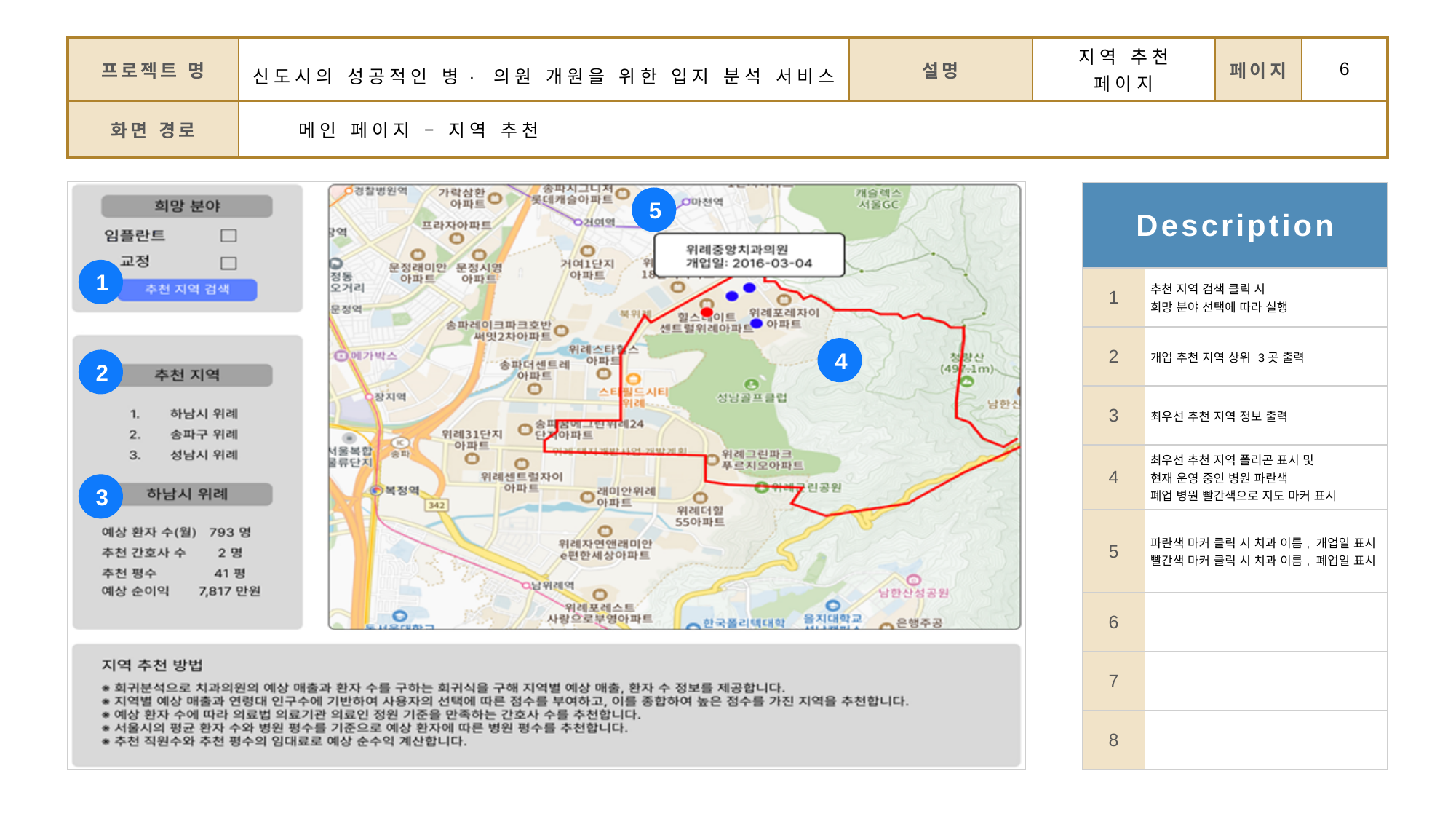

| 프로젝트 명 | 신도시의 성공적인 병·의원 개원을 위한 입지 분석 서비스 | 설명 | 지역 추천 페이지 | 페이지 | 6 |
| --- | --- | --- | --- | --- | --- |
| 화면 경로 | 메인 페이지 – 지역 추천 |  |  |  |  |

| Description |  |
| --- | --- |
| 1 | 추천 지역 검색 클릭 시 희망 분야 선택에 따라 실행 |
| 2 | 개업 추천 지역 상위 3곳 출력 |
| 3 | 최우선 추천 지역 정보 출력 |
| 4 | 최우선 추천 지역 폴리곤 표시 및 현재 운영 중인 병원 파란색 폐업 병원 빨간색으로 지도 마커 표시 |
| 5 | 파란색 마커 클릭 시 치과 이름, 개업일 표시 빨간색 마커 클릭 시 치과 이름, 폐업일 표시 |
| 6 |  |
| 7 |  |
| 8 |  |
5
1
4
2
3